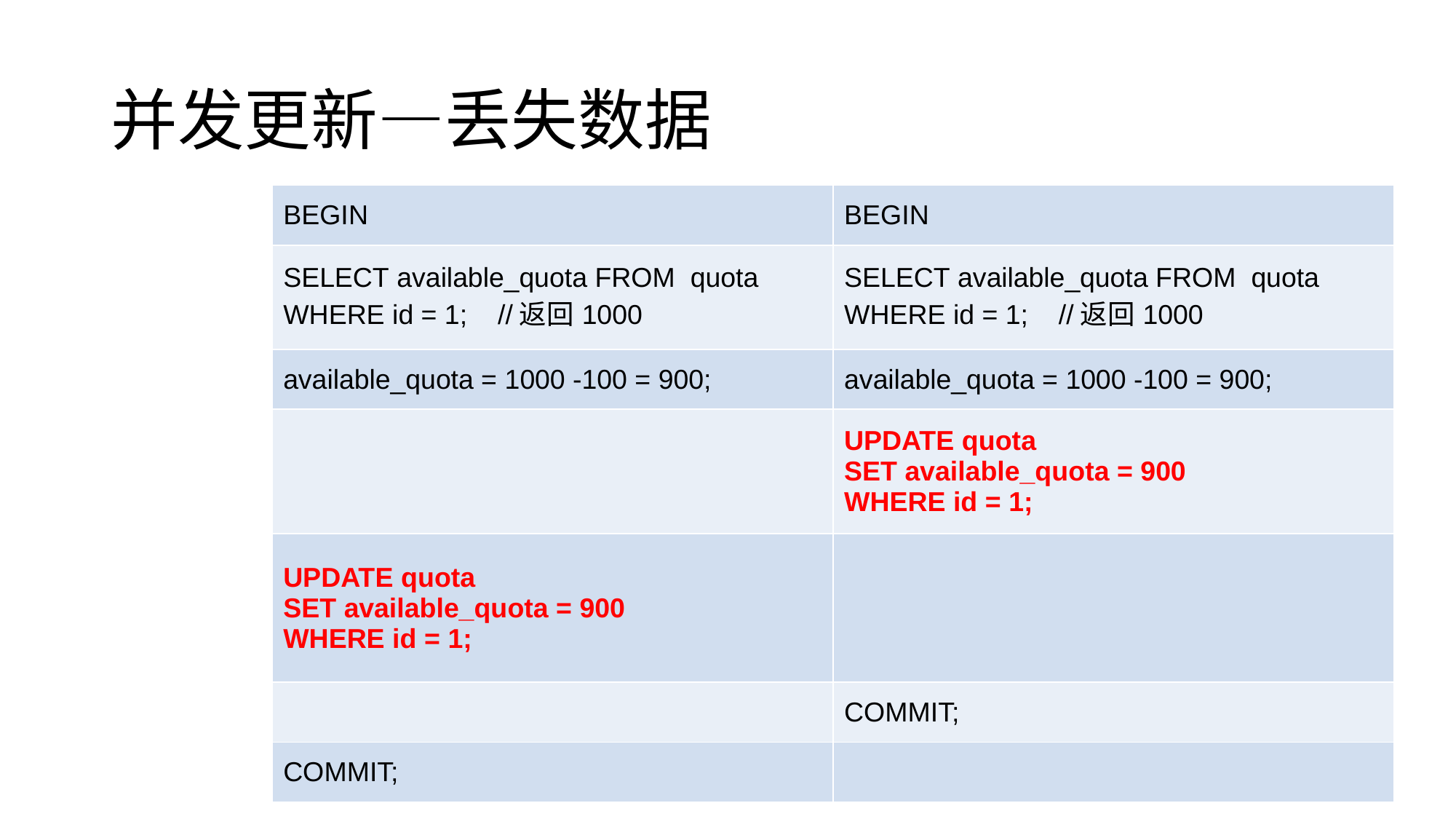

# 并发更新—丢失数据
| BEGIN | BEGIN |
| --- | --- |
| SELECT available\_quota FROM quota WHERE id = 1; //返回1000 | SELECT available\_quota FROM quota WHERE id = 1; //返回1000 |
| available\_quota = 1000 -100 = 900; | available\_quota = 1000 -100 = 900; |
|  | UPDATE quota SET available\_quota = 900 WHERE id = 1; |
| UPDATE quota SET available\_quota = 900 WHERE id = 1; |  |
|  | COMMIT; |
| COMMIT; |  |